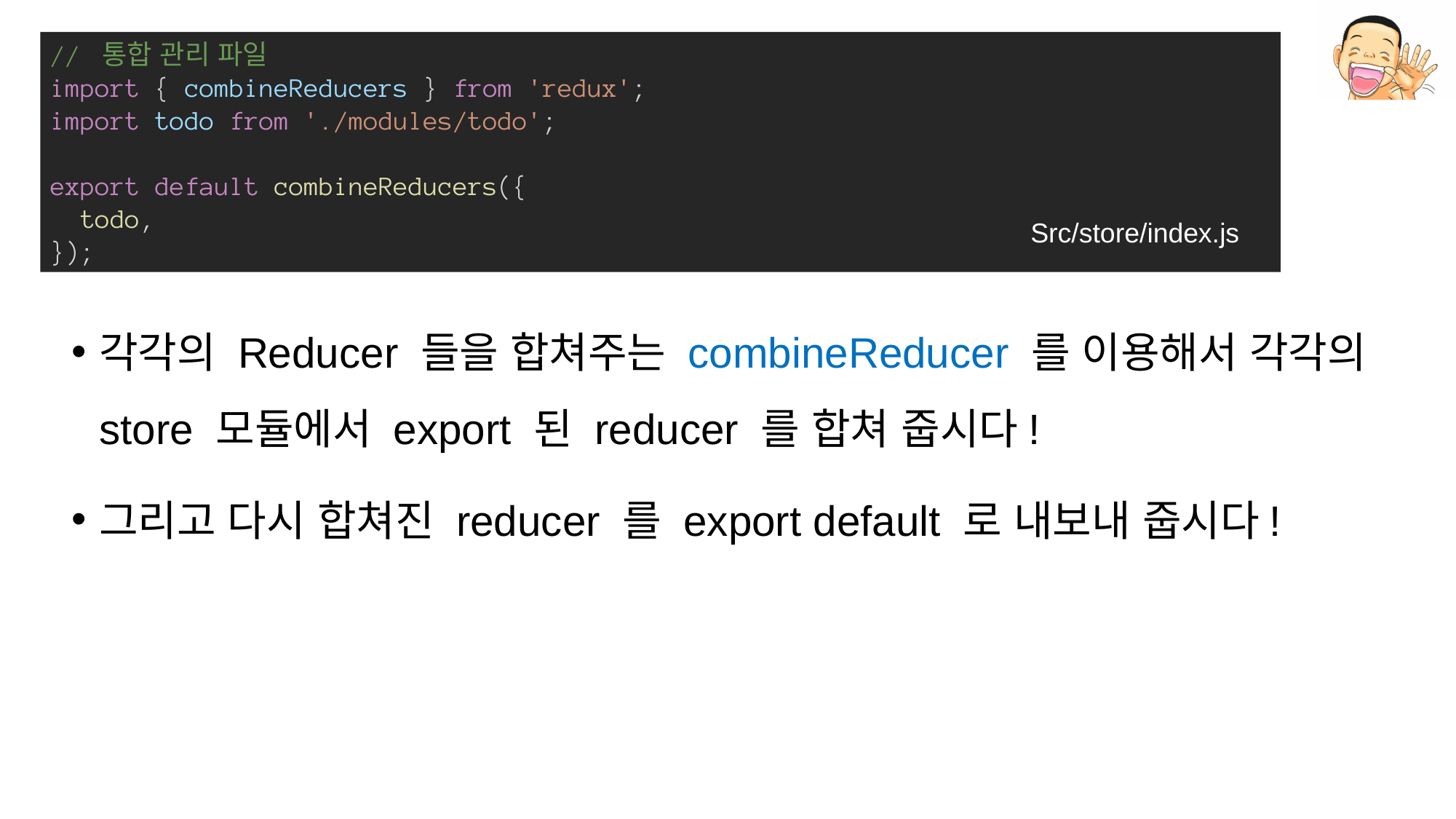

// 통합 관리 파일
import { combineReducers } from 'redux';
import todo from './modules/todo';
export default combineReducers({
  todo,
});
Src/store/index.js
각각의 Reducer 들을 합쳐주는 combineReducer 를 이용해서 각각의 store 모듈에서 export 된 reducer 를 합쳐 줍시다!
그리고 다시 합쳐진 reducer 를 export default 로 내보내 줍시다!